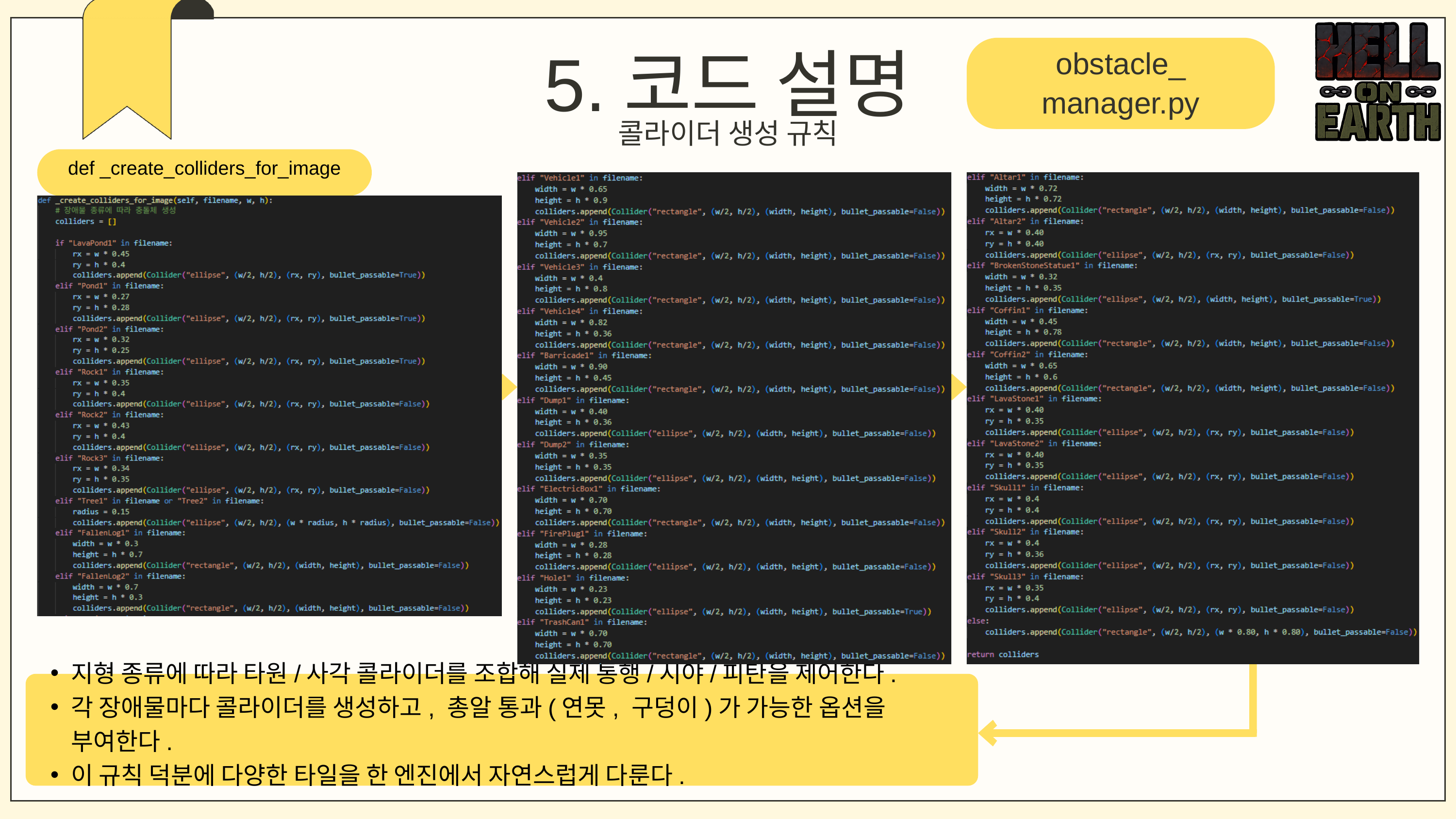

5.코드 설명

obstacle_
manager.py
콜라이더 생성 규칙

def _create_colliders_for_image

지형 종류에 따라 타원/사각 콜라이더를 조합해 실제 통행/시야/피탄을 제어한다.
각 장애물마다 콜라이더를 생성하고, 총알 통과(연못, 구덩이)가 가능한 옵션을 부여한다.
이 규칙 덕분에 다양한 타일을 한 엔진에서 자연스럽게 다룬다.